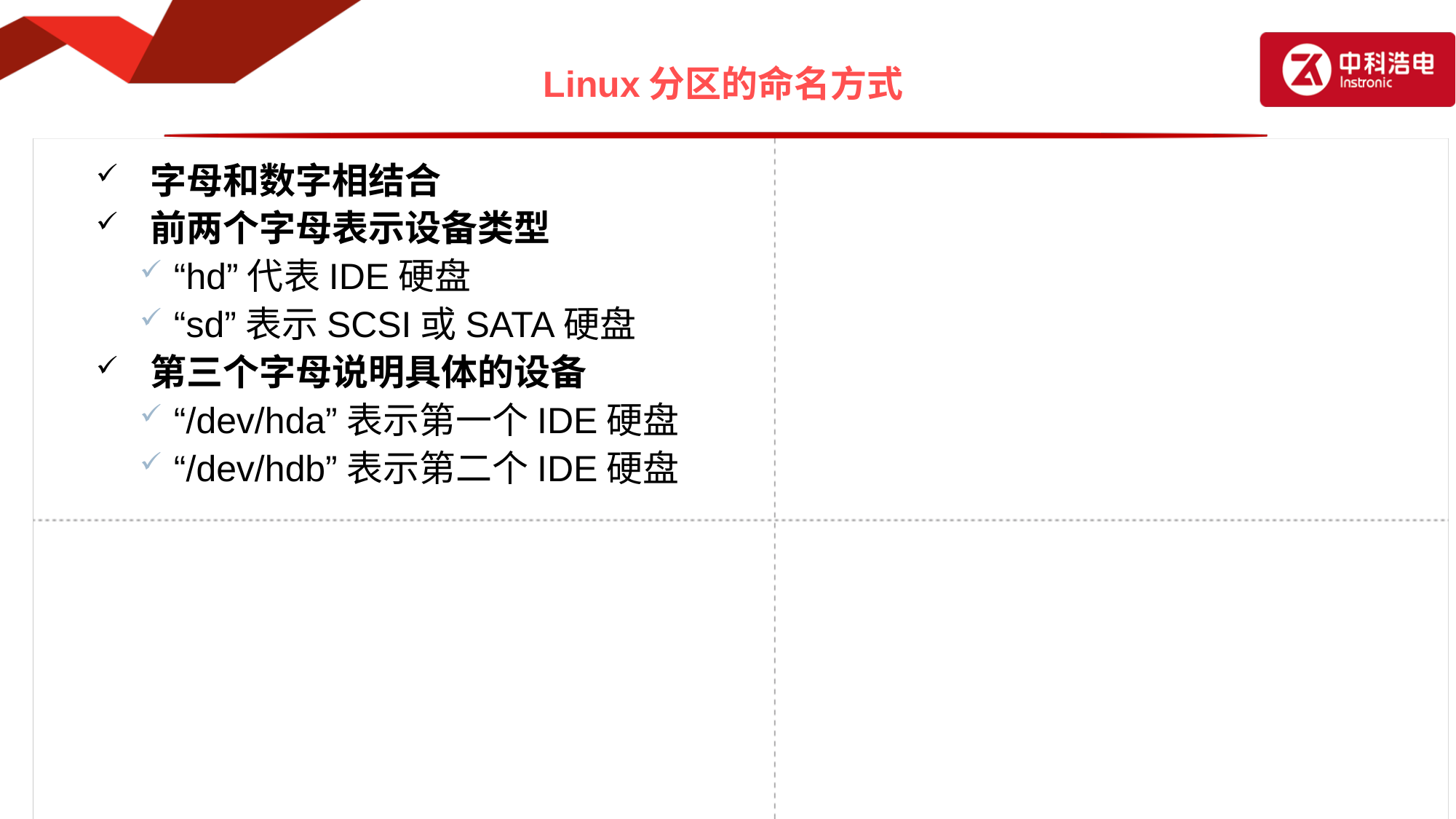

# Linux分区的命名方式
字母和数字相结合
前两个字母表示设备类型
“hd”代表IDE硬盘
“sd”表示SCSI或SATA硬盘
第三个字母说明具体的设备
“/dev/hda”表示第一个IDE硬盘
“/dev/hdb”表示第二个IDE硬盘